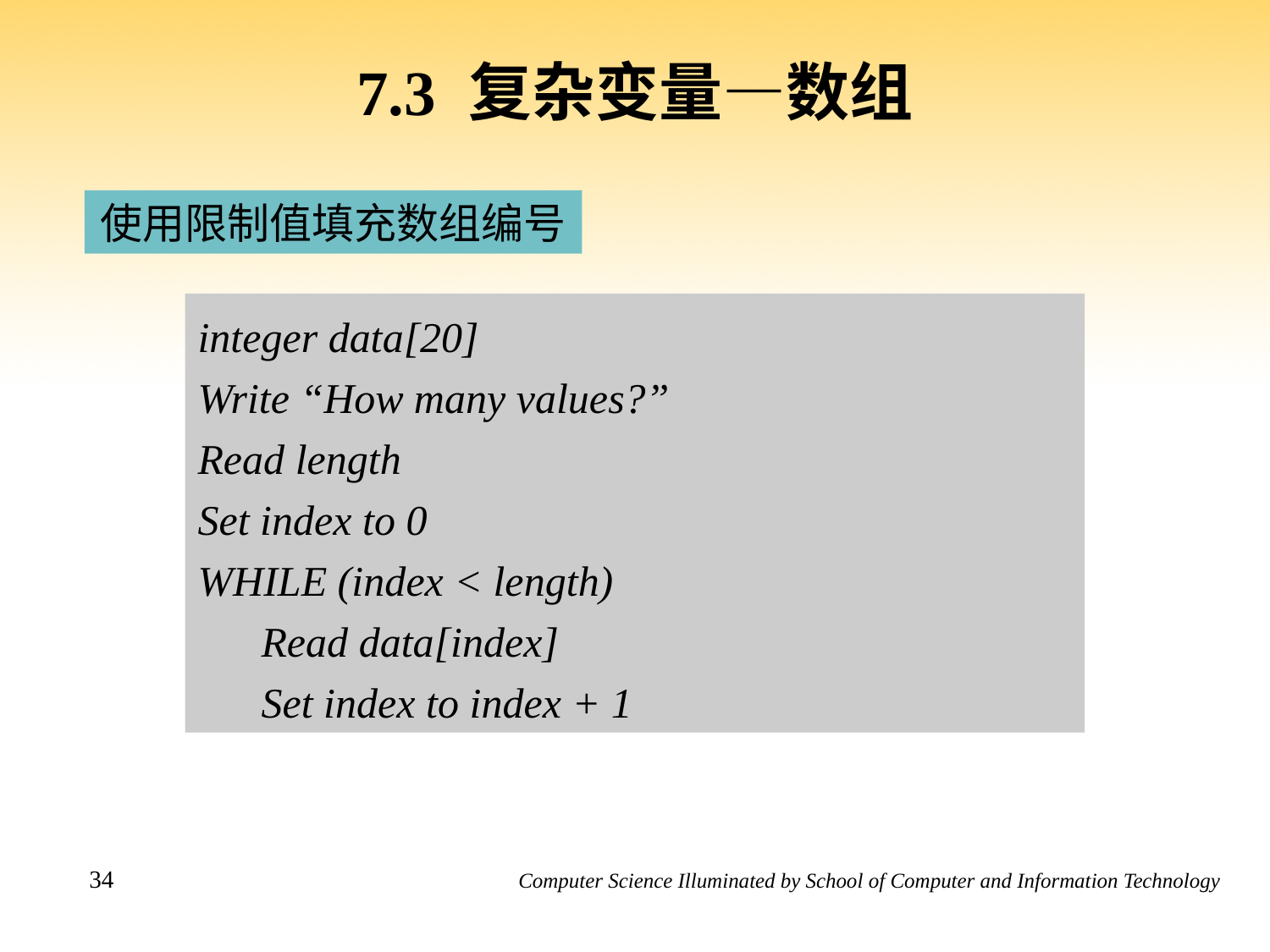

7.3 复杂变量—数组
使用限制值填充数组编号
integer data[20]
Write “How many values?”
Read length
Set index to 0
WHILE (index < length)
	Read data[index]
	Set index to index + 1
34